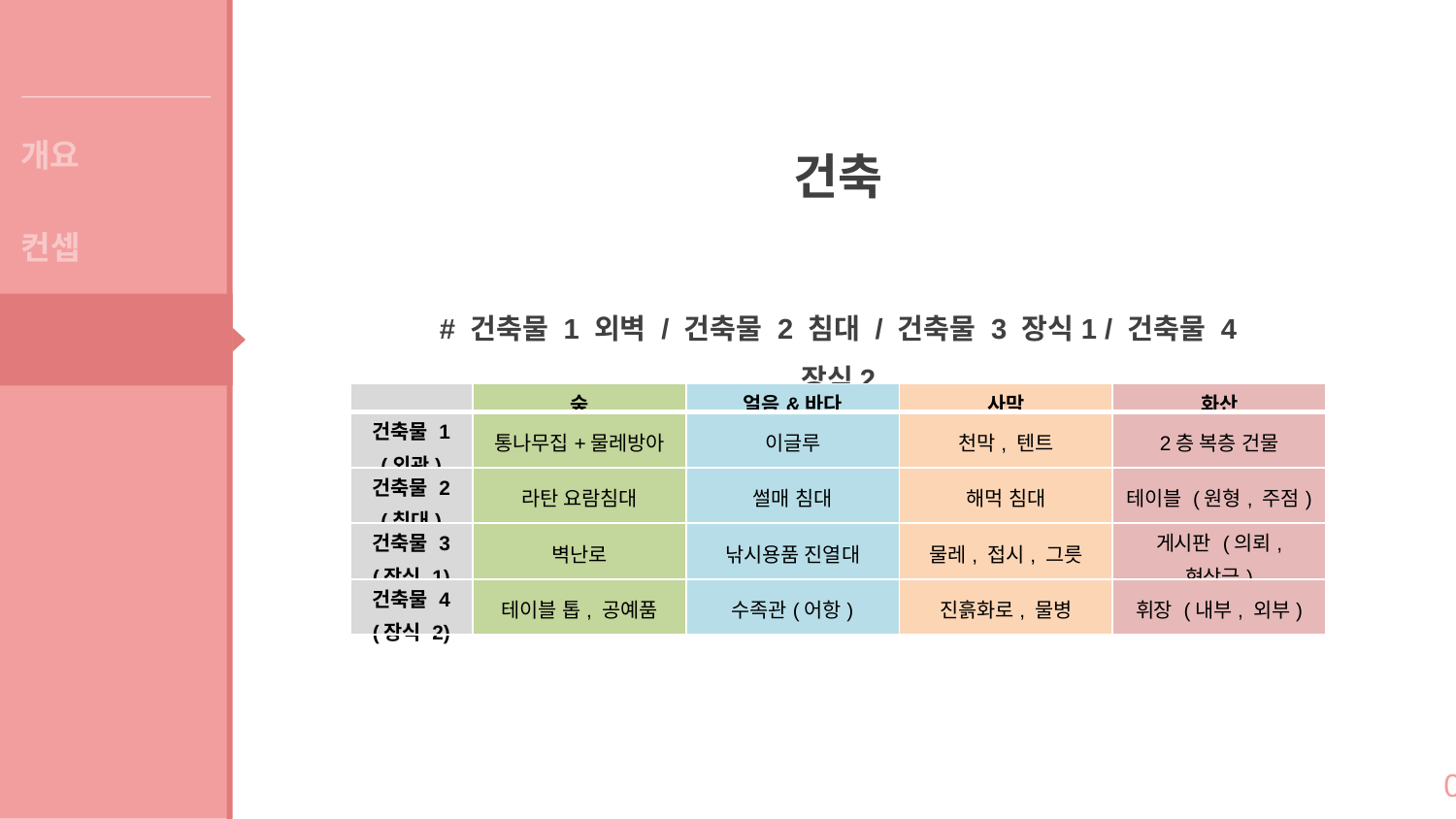

게임 소개

개요
건축

컨셉
# 건축물 1 외벽 / 건축물 2 침대 / 건축물 3 장식1 / 건축물 4 장식2

시스템
|  | 숲 | 얼음&바다 | 사막 | 화산 |
| --- | --- | --- | --- | --- |
| 건축물 1 (외관) | 통나무집+물레방아 | 이글루 | 천막, 텐트 | 2층 복층 건물 |
| 건축물 2 (침대) | 라탄 요람침대 | 썰매 침대 | 해먹 침대 | 테이블 (원형, 주점) |
| 건축물 3 (장식 1) | 벽난로 | 낚시용품 진열대 | 물레, 접시, 그릇 | 게시판 (의뢰, 현상금) |
| 건축물 4 (장식 2) | 테이블 톱, 공예품 | 수족관(어항) | 진흙화로, 물병 | 휘장 (내부, 외부) |